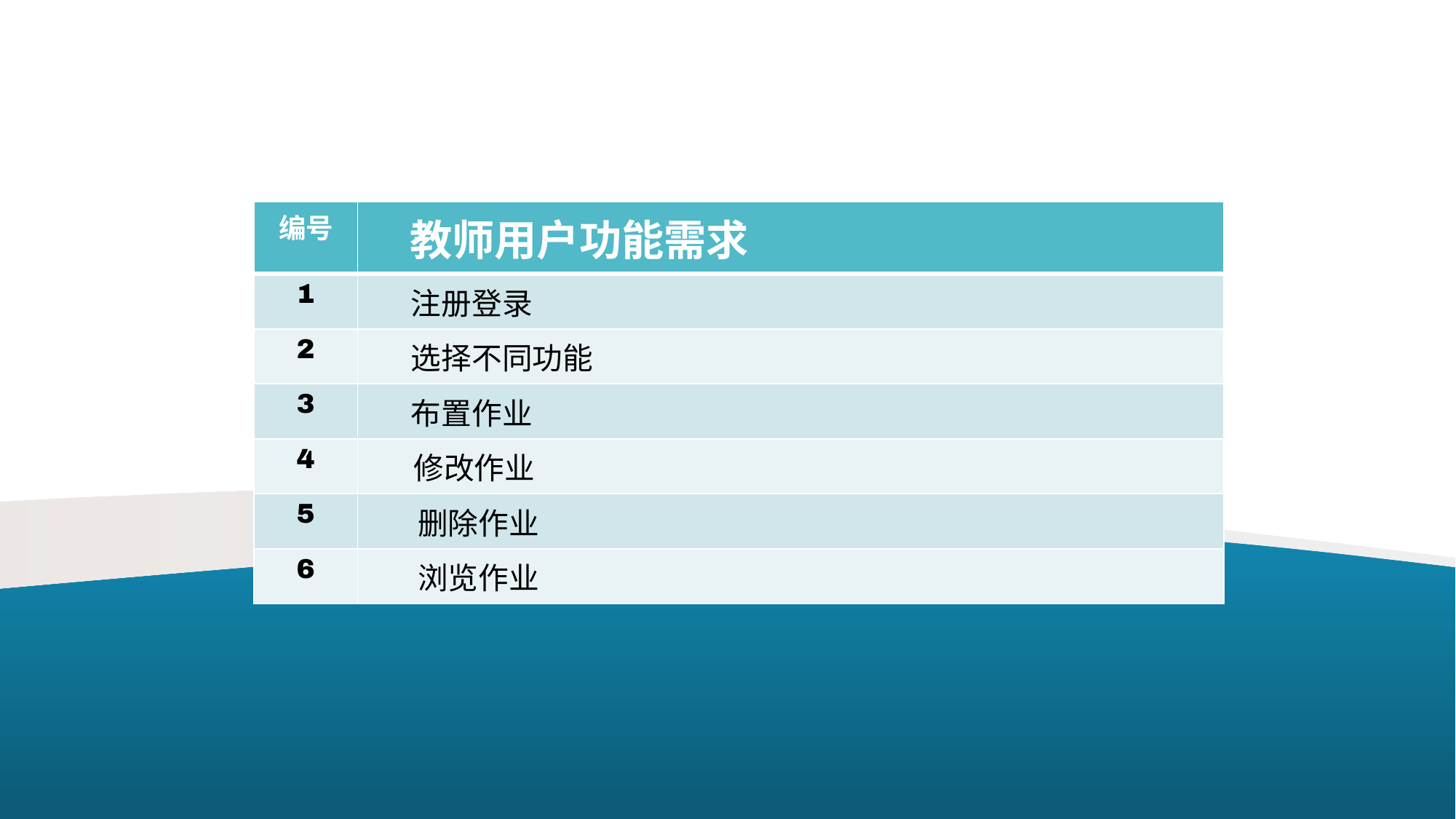

| 编号 | 教师用户功能需求 |
| --- | --- |
| 1 | 注册登录 |
| 2 | 选择不同功能 |
| 3 | 布置作业 |
| 4 | 修改作业 |
| 5 | 删除作业 |
| 6 | 浏览作业 |